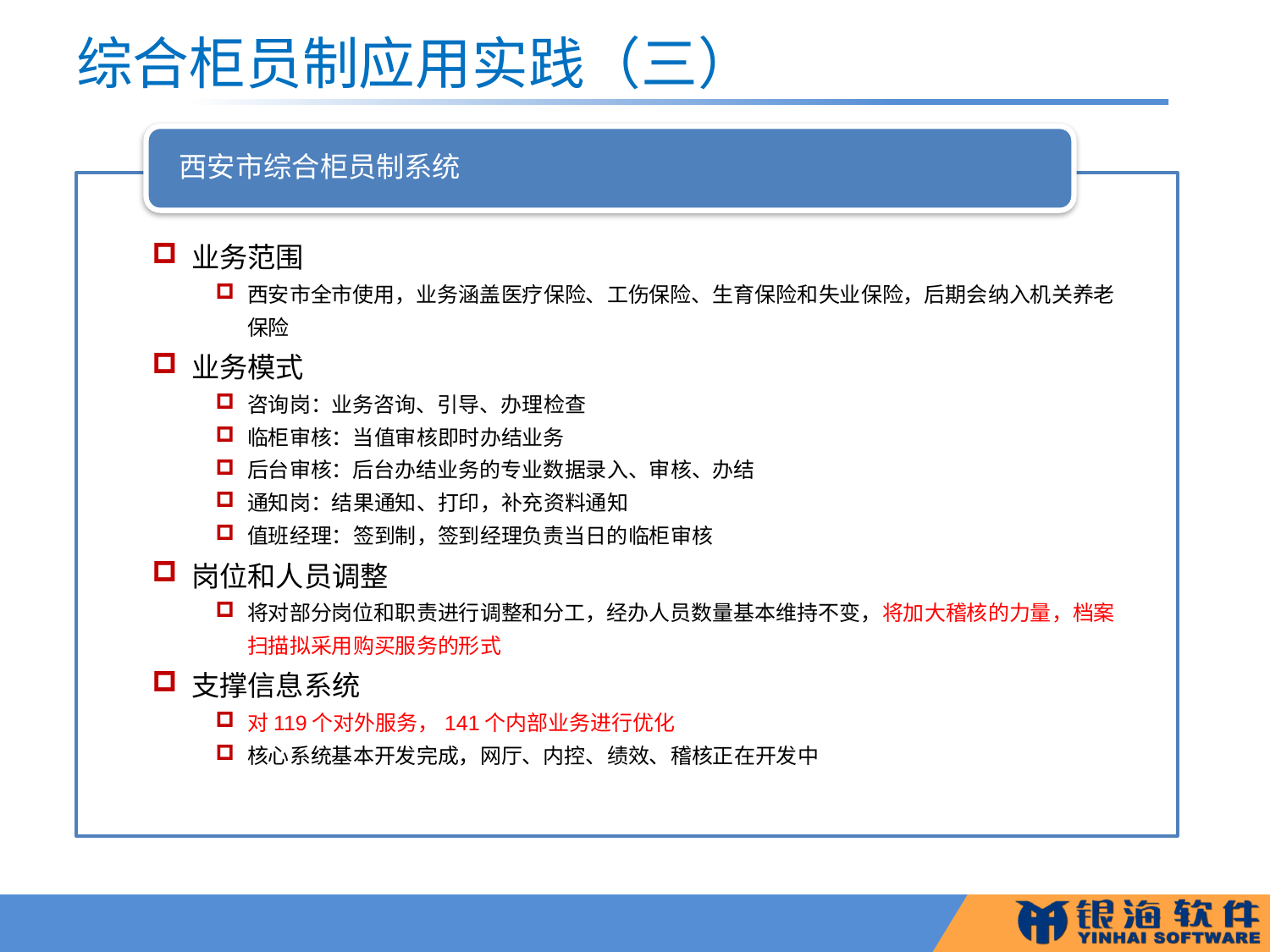

# 综合柜员制应用实践（三）

西安市综合柜员制系统

业务范围
西安市全市使用，业务涵盖医疗保险、工伤保险、生育保险和失业保险，后期会纳入机关养老保险
业务模式
咨询岗：业务咨询、引导、办理检查
临柜审核：当值审核即时办结业务
后台审核：后台办结业务的专业数据录入、审核、办结
通知岗：结果通知、打印，补充资料通知
值班经理：签到制，签到经理负责当日的临柜审核
岗位和人员调整
将对部分岗位和职责进行调整和分工，经办人员数量基本维持不变，将加大稽核的力量，档案扫描拟采用购买服务的形式
支撑信息系统
对119个对外服务，141个内部业务进行优化
核心系统基本开发完成，网厅、内控、绩效、稽核正在开发中